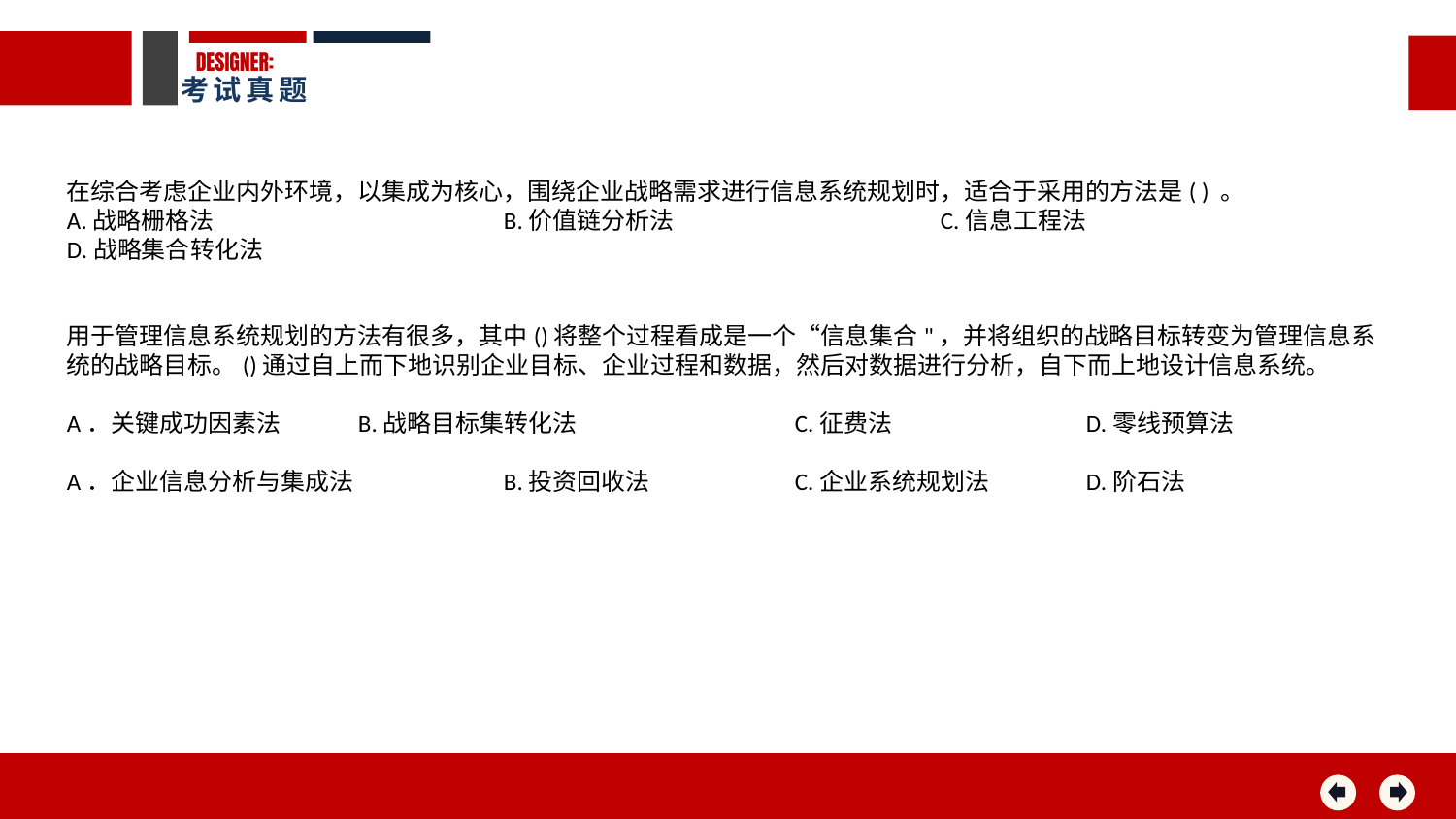

DESIGNER:
考试真题
在综合考虑企业内外环境，以集成为核心，围绕企业战略需求进行信息系统规划时，适合于采用的方法是( ) 。
A.战略栅格法		B.价值链分析法		C.信息工程法		D.战略集合转化法

用于管理信息系统规划的方法有很多，其中()将整个过程看成是一个“信息集合"，并将组织的战略目标转变为管理信息系统的战略目标。()通过自上而下地识别企业目标、企业过程和数据，然后对数据进行分析，自下而上地设计信息系统。

A．关键成功因素法   	B.战略目标集转化法  		C.征费法  		D.零线预算法

A．企业信息分析与集成法   	B.投资回收法   	C.企业系统规划法   	D.阶石法